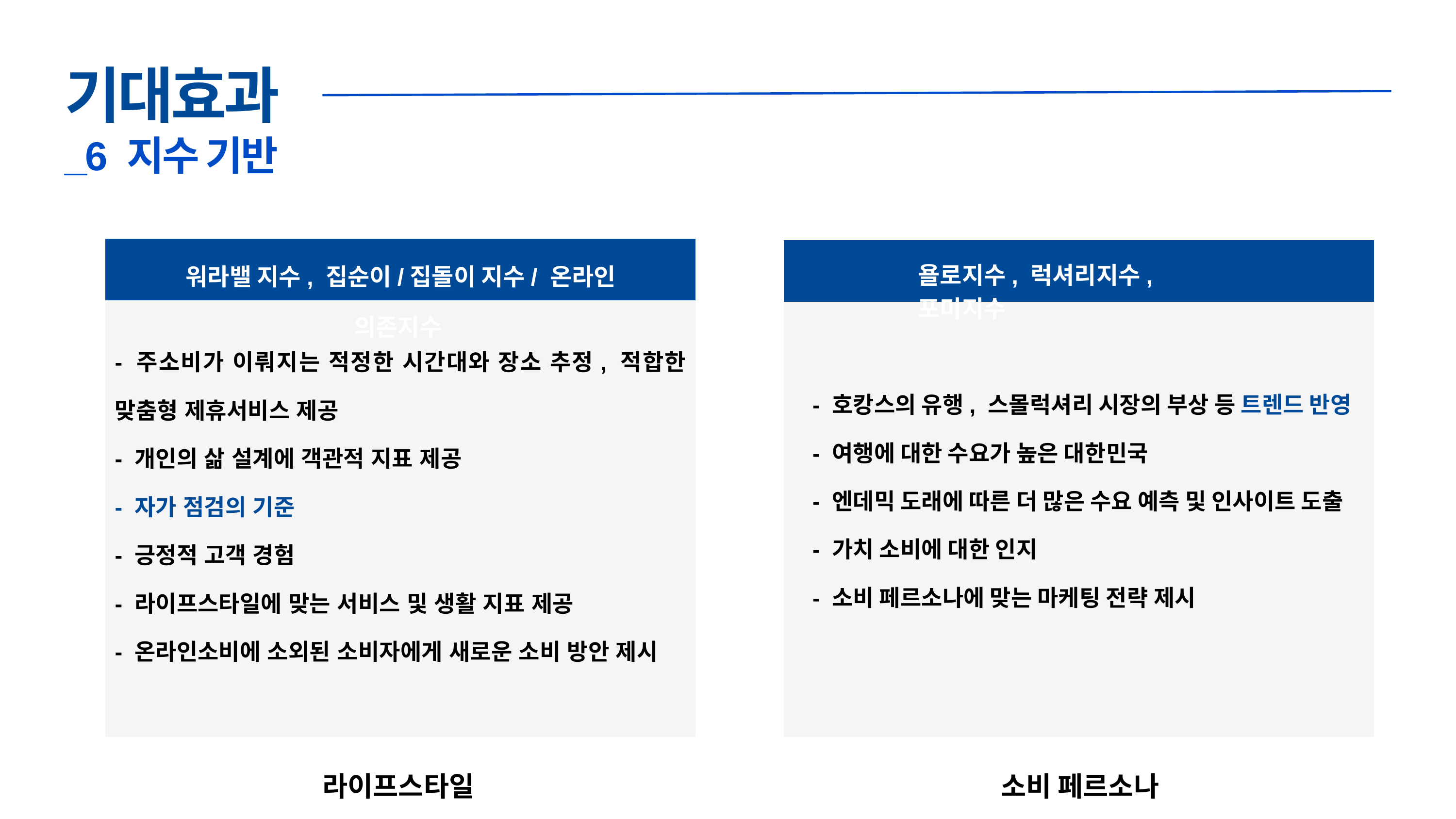

기대효과
_6 지수 기반

워라밸 지수, 집순이/집돌이 지수/ 온라인 의존지수

욜로지수, 럭셔리지수, 포미지수
- 주소비가 이뤄지는 적정한 시간대와 장소 추정, 적합한 맞춤형 제휴서비스 제공
- 개인의 삶 설계에 객관적 지표 제공
- 자가 점검의 기준
- 긍정적 고객 경험
- 라이프스타일에 맞는 서비스 및 생활 지표 제공
- 온라인소비에 소외된 소비자에게 새로운 소비 방안 제시
- 호캉스의 유행, 스몰럭셔리 시장의 부상 등 트렌드 반영
- 여행에 대한 수요가 높은 대한민국
- 엔데믹 도래에 따른 더 많은 수요 예측 및 인사이트 도출
- 가치 소비에 대한 인지
- 소비 페르소나에 맞는 마케팅 전략 제시
라이프스타일
소비 페르소나